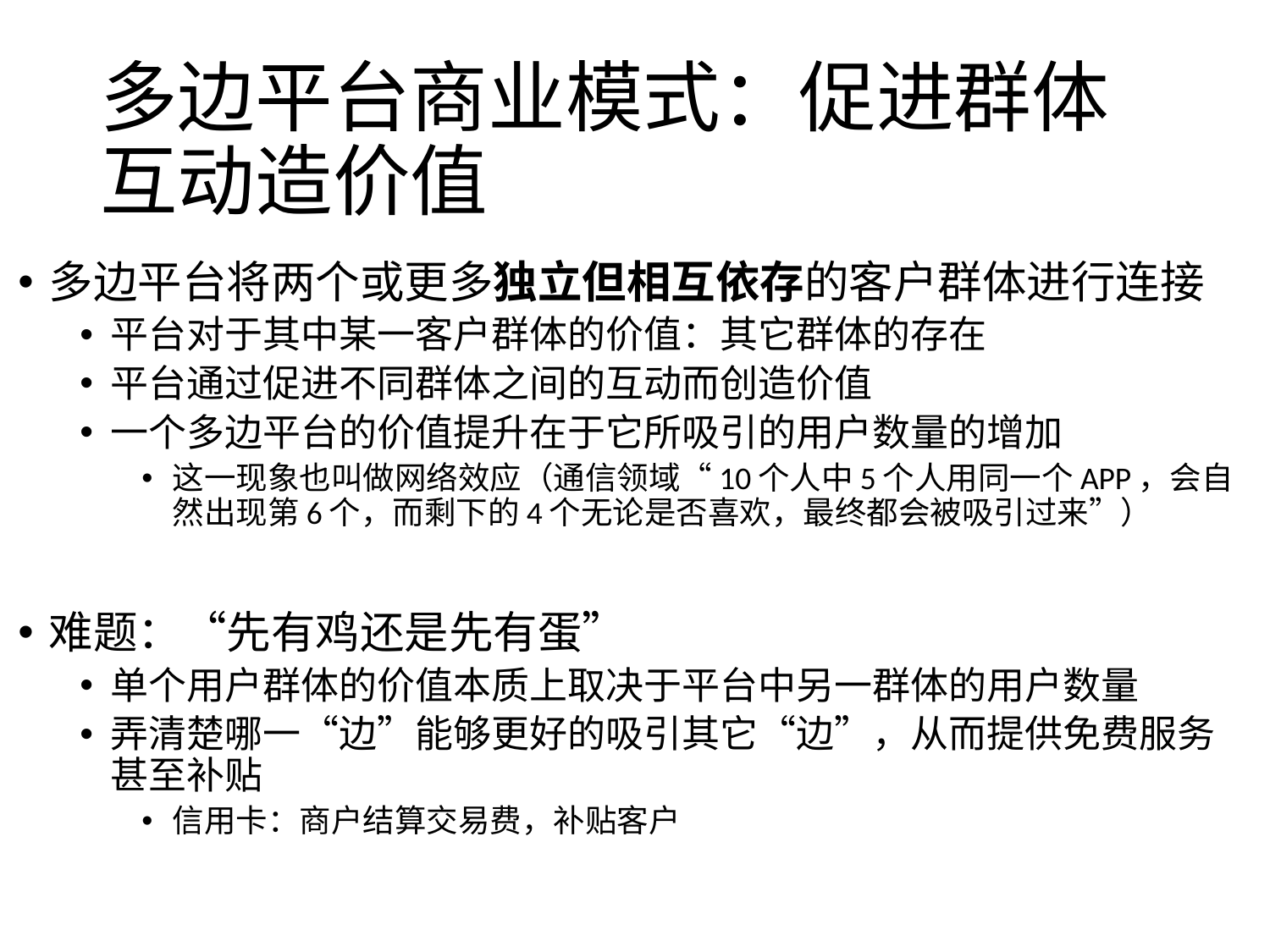

# 多边平台商业模式：促进群体互动造价值
多边平台将两个或更多独立但相互依存的客户群体进行连接
平台对于其中某一客户群体的价值：其它群体的存在
平台通过促进不同群体之间的互动而创造价值
一个多边平台的价值提升在于它所吸引的用户数量的增加
这一现象也叫做网络效应（通信领域“10个人中5个人用同一个APP，会自然出现第6个，而剩下的4个无论是否喜欢，最终都会被吸引过来”）

难题：“先有鸡还是先有蛋”
单个用户群体的价值本质上取决于平台中另一群体的用户数量
弄清楚哪一“边”能够更好的吸引其它“边”，从而提供免费服务甚至补贴
信用卡：商户结算交易费，补贴客户